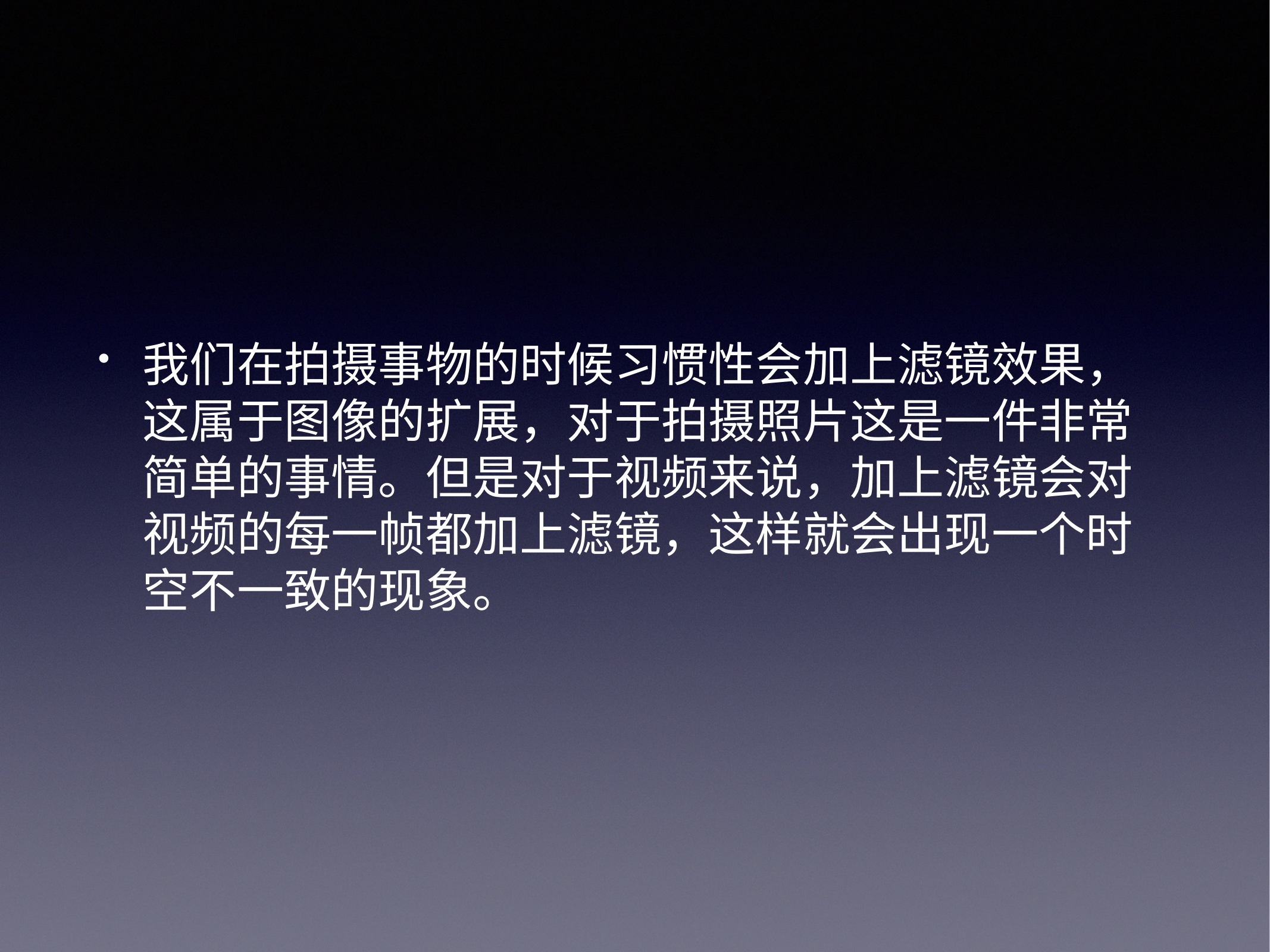

我们在拍摄事物的时候习惯性会加上滤镜效果，这属于图像的扩展，对于拍摄照片这是一件非常简单的事情。但是对于视频来说，加上滤镜会对视频的每一帧都加上滤镜，这样就会出现一个时空不一致的现象。